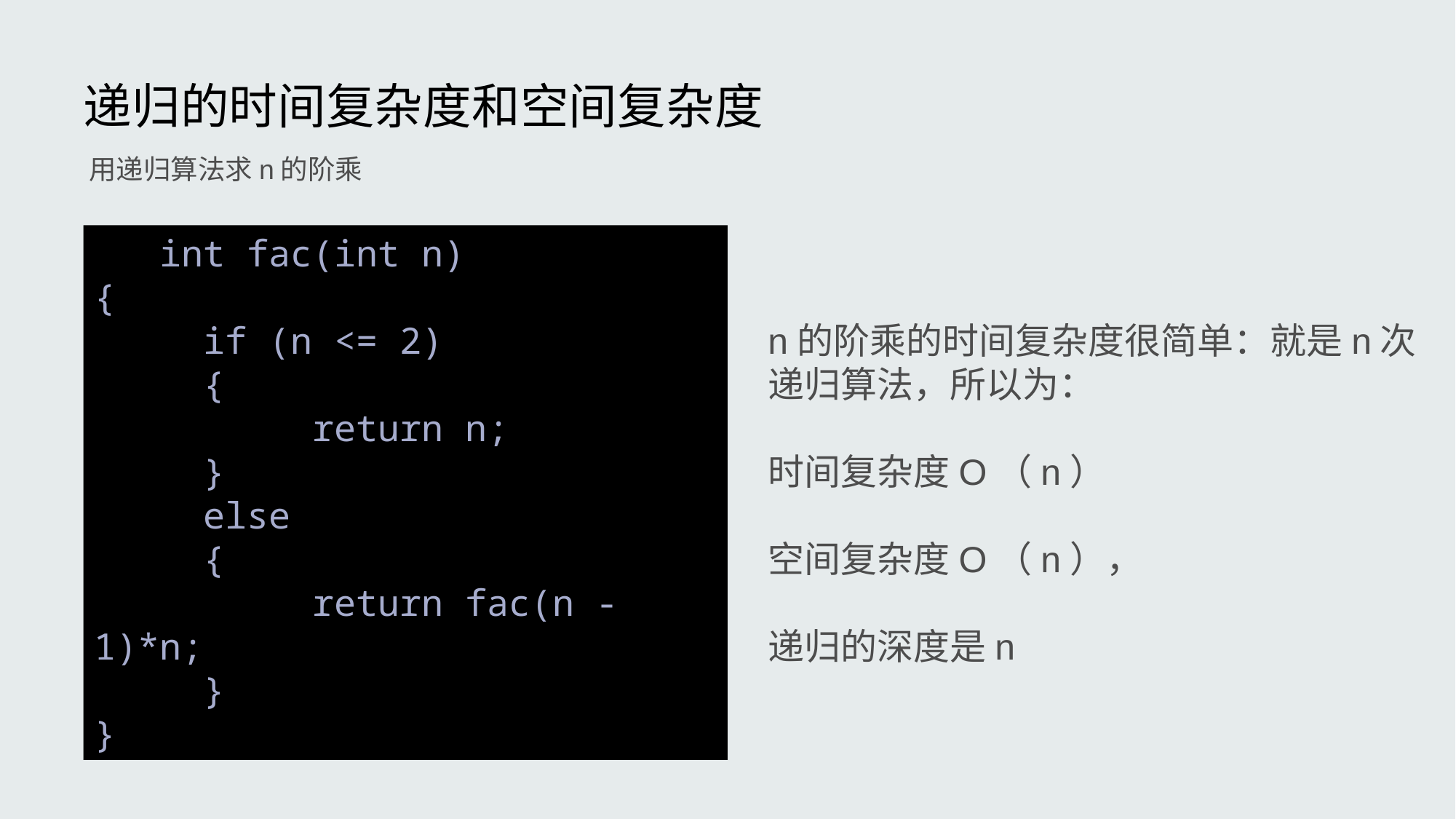

递归的时间复杂度和空间复杂度
用递归算法求n的阶乘
   int fac(int n)
{
     if (n <= 2)
     {
          return n;
     }
     else
     {
          return fac(n - 1)*n;
     }
}
n的阶乘的时间复杂度很简单：就是n次递归算法，所以为：

时间复杂度O（n）

空间复杂度O（n），

递归的深度是n